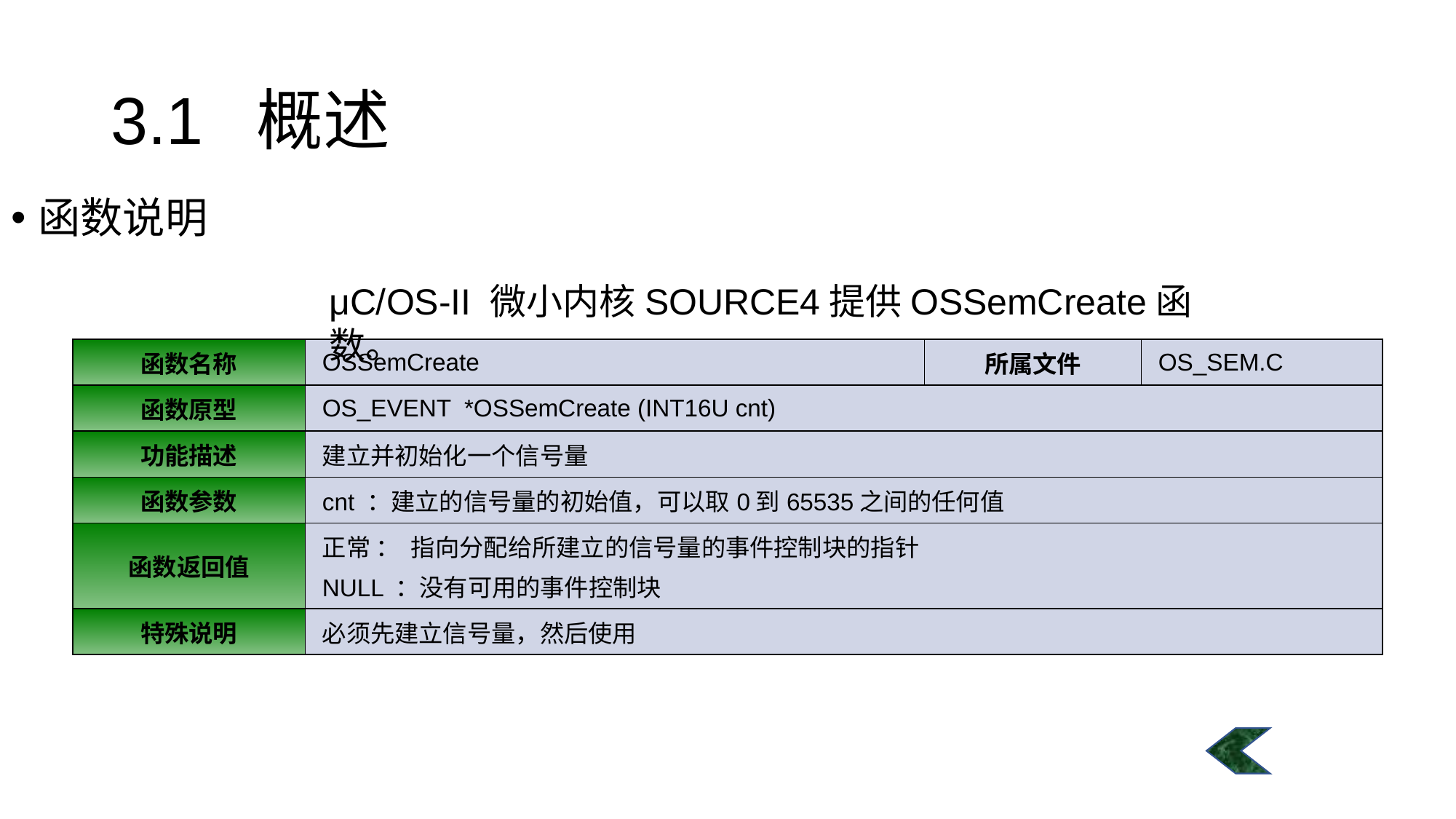

# 3.1  概述
函数说明
μC/OS-II 微小内核SOURCE4提供OSSemCreate函数。
| 函数名称 | OSSemCreate | 所属文件 | OS\_SEM.C |
| --- | --- | --- | --- |
| 函数原型 | OS\_EVENT \*OSSemCreate (INT16U cnt) |  |  |
| 功能描述 | 建立并初始化一个信号量 |  |  |
| 函数参数 | cnt ：建立的信号量的初始值，可以取0到65535之间的任何值 |  |  |
| 函数返回值 | 正常 ： 指向分配给所建立的信号量的事件控制块的指针 NULL ：没有可用的事件控制块 |  |  |
| 特殊说明 | 必须先建立信号量，然后使用 |  |  |